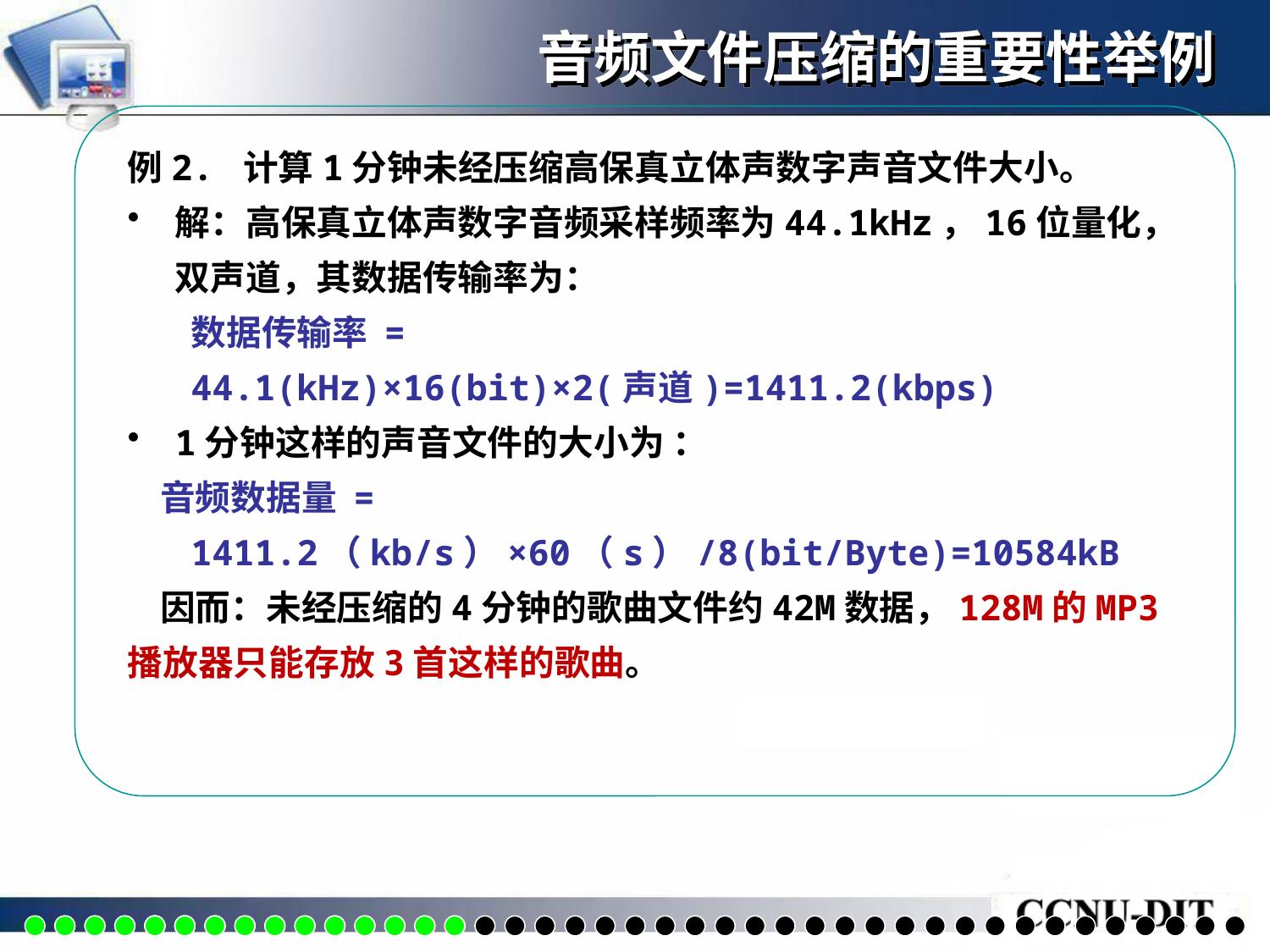

音频文件压缩的重要性举例

例2. 计算1分钟未经压缩高保真立体声数字声音文件大小。
解：高保真立体声数字音频采样频率为44.1kHz，16位量化，双声道，其数据传输率为：
数据传输率 =
44.1(kHz)×16(bit)×2(声道)=1411.2(kbps)
1分钟这样的声音文件的大小为 ：
   音频数据量 =
   1411.2（kb/s）×60（s）/8(bit/Byte)=10584kB
   因而：未经压缩的4分钟的歌曲文件约42M数据，128M的MP3播放器只能存放3首这样的歌曲。